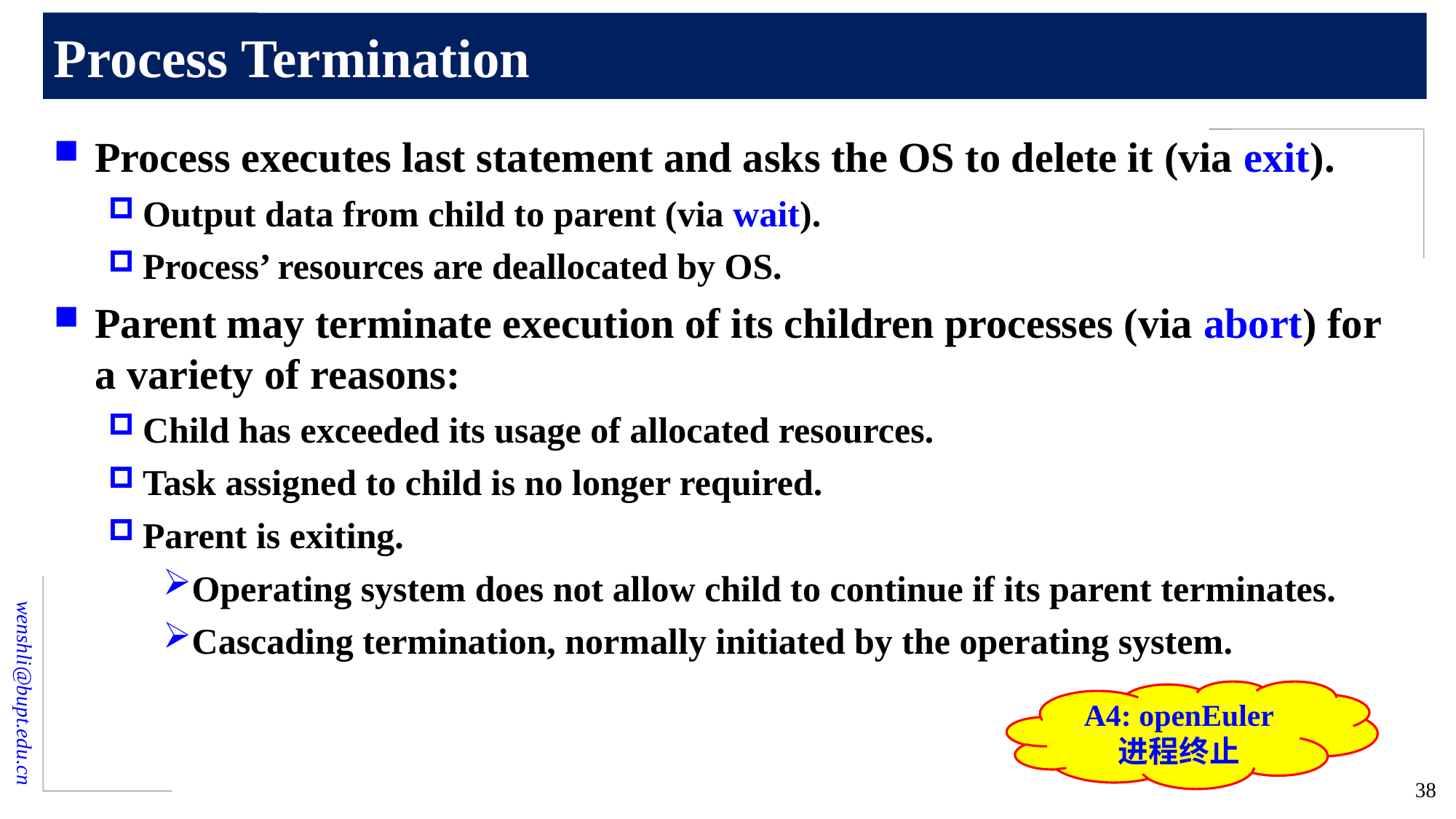

# Process Termination
Process executes last statement and asks the OS to delete it (via exit).
Output data from child to parent (via wait).
Process’ resources are deallocated by OS.
Parent may terminate execution of its children processes (via abort) for a variety of reasons:
Child has exceeded its usage of allocated resources.
Task assigned to child is no longer required.
Parent is exiting.
Operating system does not allow child to continue if its parent terminates.
Cascading termination, normally initiated by the operating system.
A4: openEuler
进程终止
38